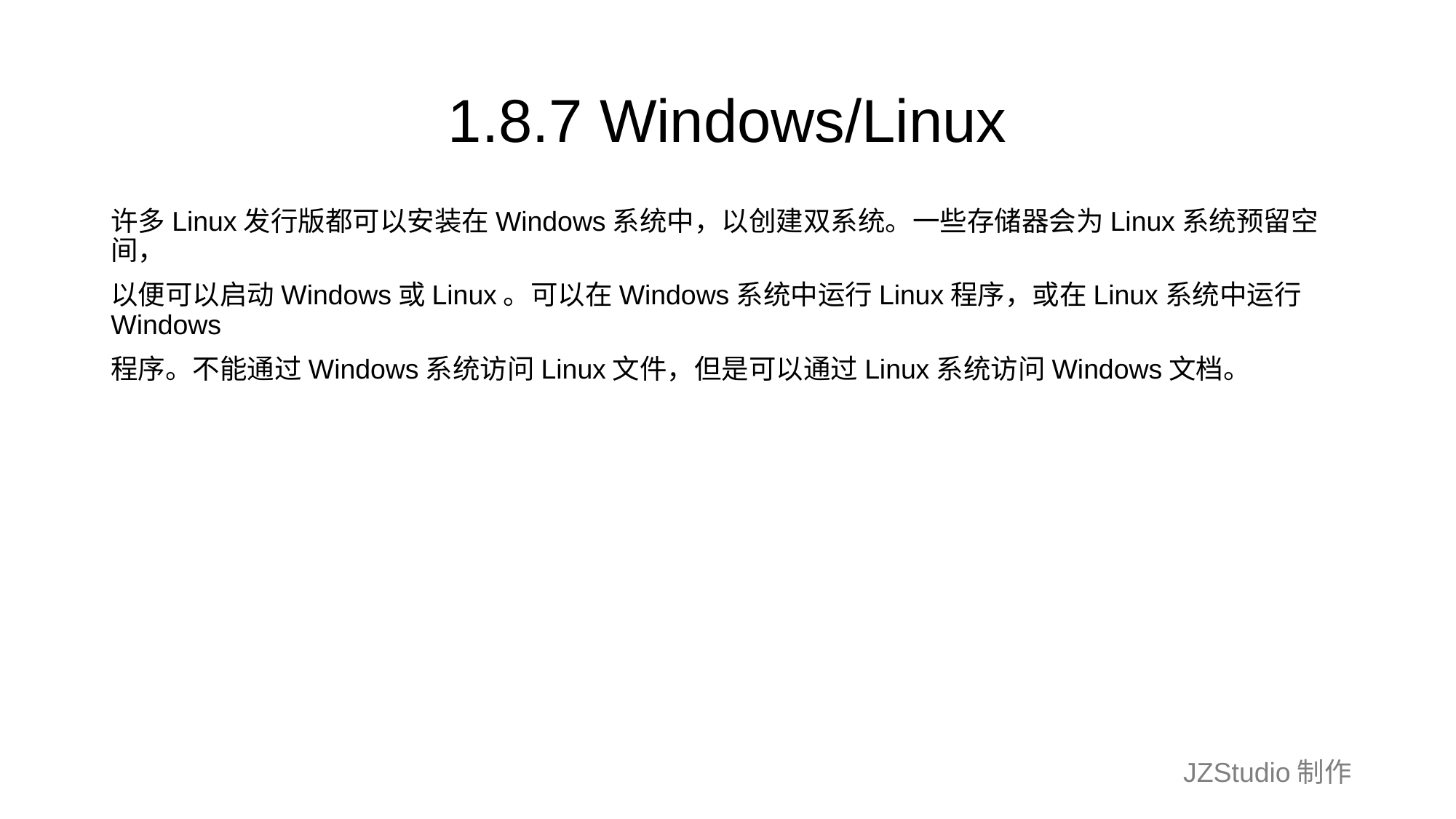

# 1.8.7 Windows/Linux
许多Linux发行版都可以安装在Windows系统中，以创建双系统。一些存储器会为Linux系统预留空间，
以便可以启动Windows或Linux。可以在Windows系统中运行Linux程序，或在Linux系统中运行Windows
程序。不能通过Windows系统访问Linux文件，但是可以通过Linux系统访问Windows文档。